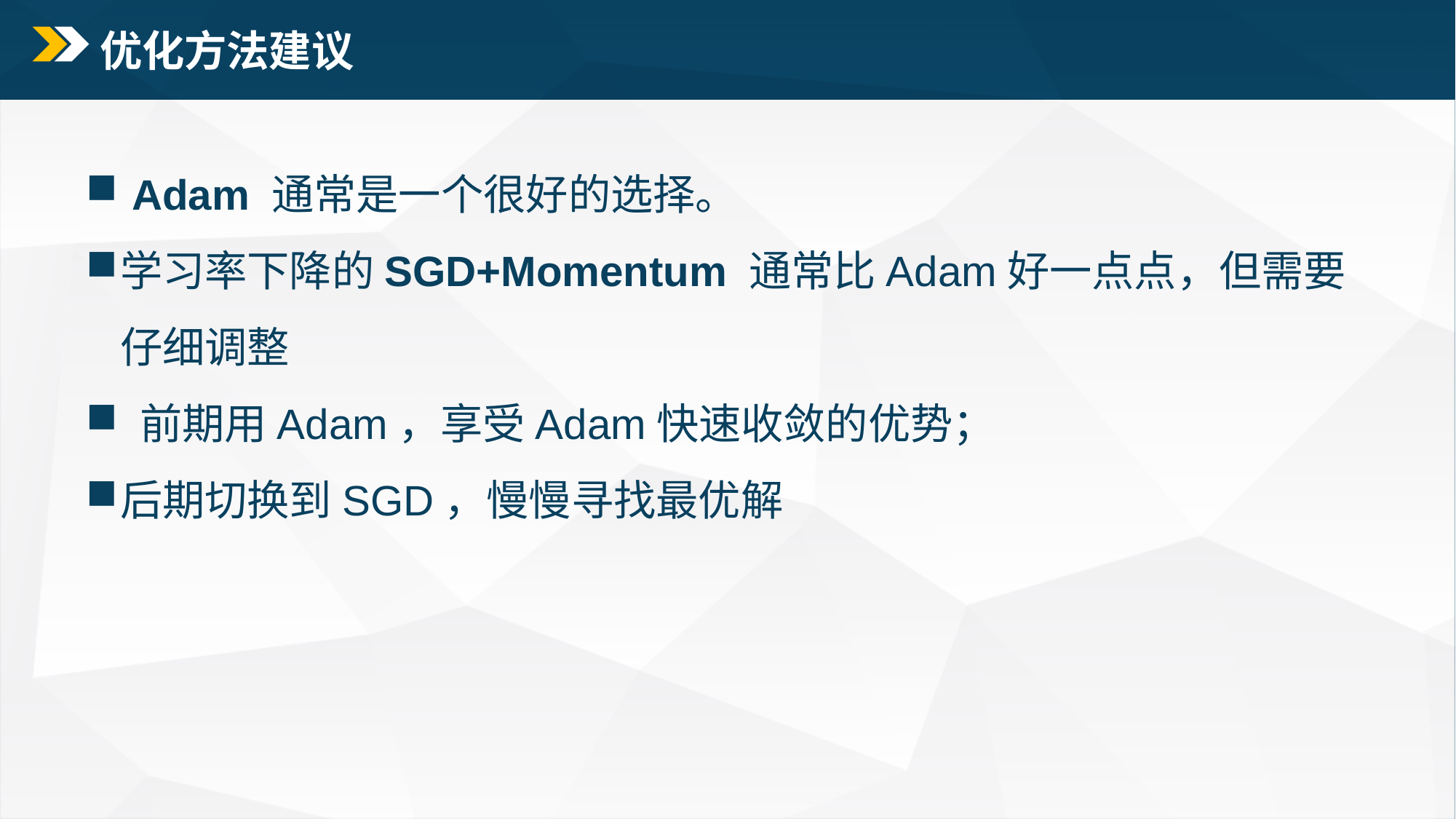

# 优化方法建议
 Adam 通常是一个很好的选择。
学习率下降的SGD+Momentum 通常比Adam好一点点，但需要仔细调整
 前期用Adam，享受Adam快速收敛的优势；
后期切换到SGD，慢慢寻找最优解